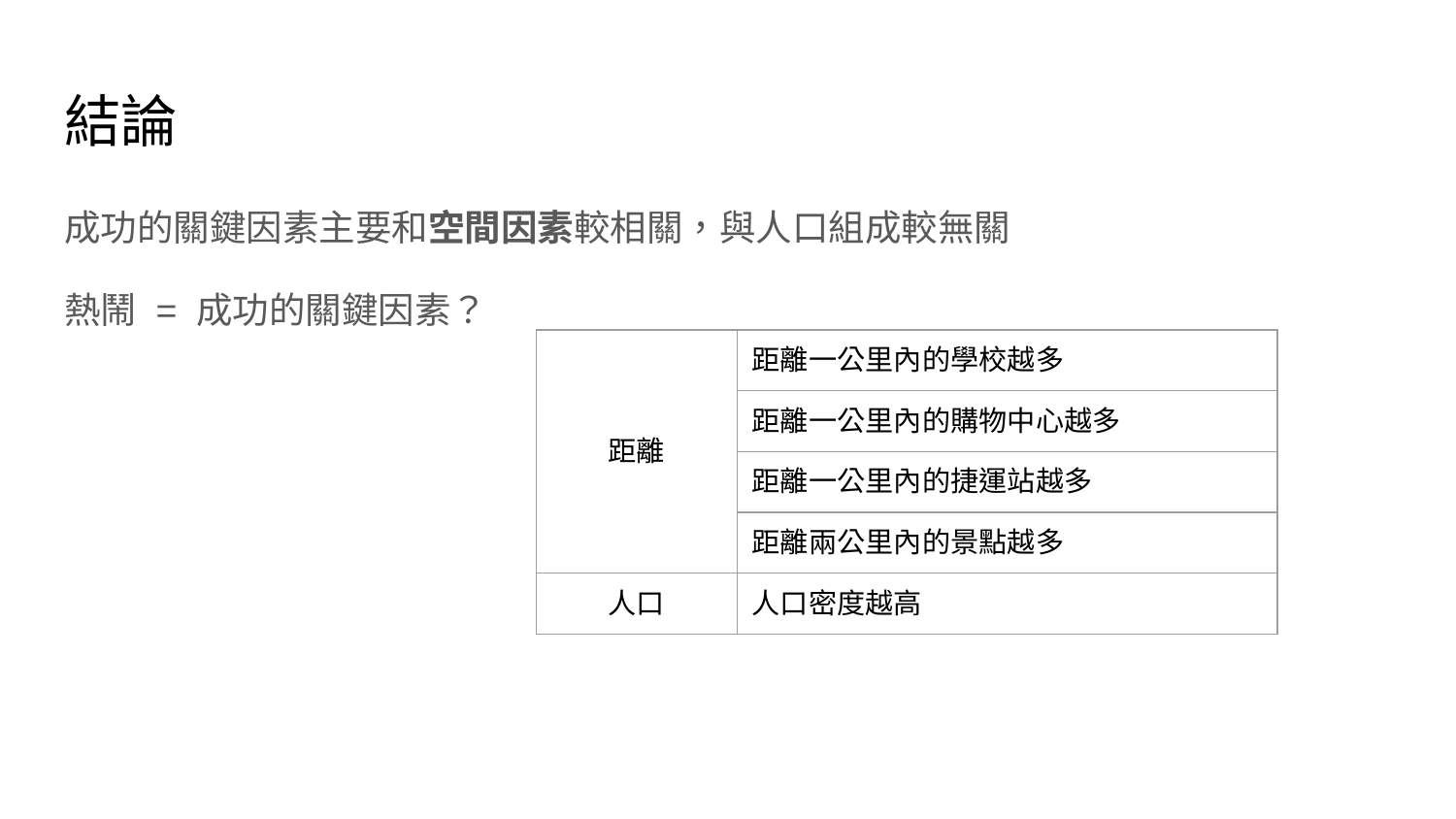

# 結論
成功的關鍵因素主要和空間因素較相關，與人口組成較無關
熱鬧 = 成功的關鍵因素？

| 距離 | 距離一公里內的學校越多 |
| --- | --- |
|  | 距離一公里內的購物中心越多 |
|  | 距離一公里內的捷運站越多 |
|  | 距離兩公里內的景點越多 |
| 人口 | 人口密度越高 |